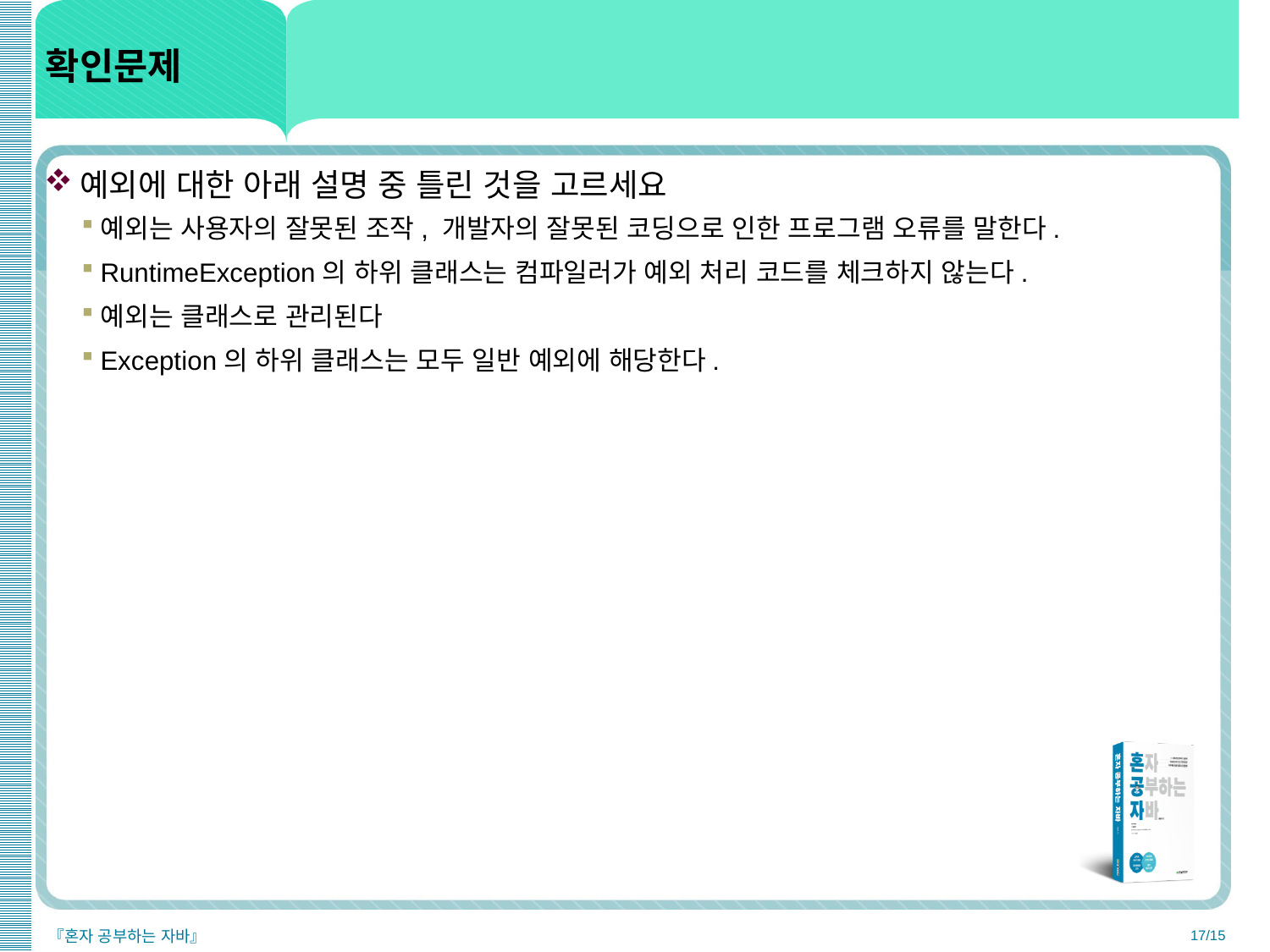

# 확인문제
예외에 대한 아래 설명 중 틀린 것을 고르세요
예외는 사용자의 잘못된 조작, 개발자의 잘못된 코딩으로 인한 프로그램 오류를 말한다.
RuntimeException의 하위 클래스는 컴파일러가 예외 처리 코드를 체크하지 않는다.
예외는 클래스로 관리된다
Exception의 하위 클래스는 모두 일반 예외에 해당한다.